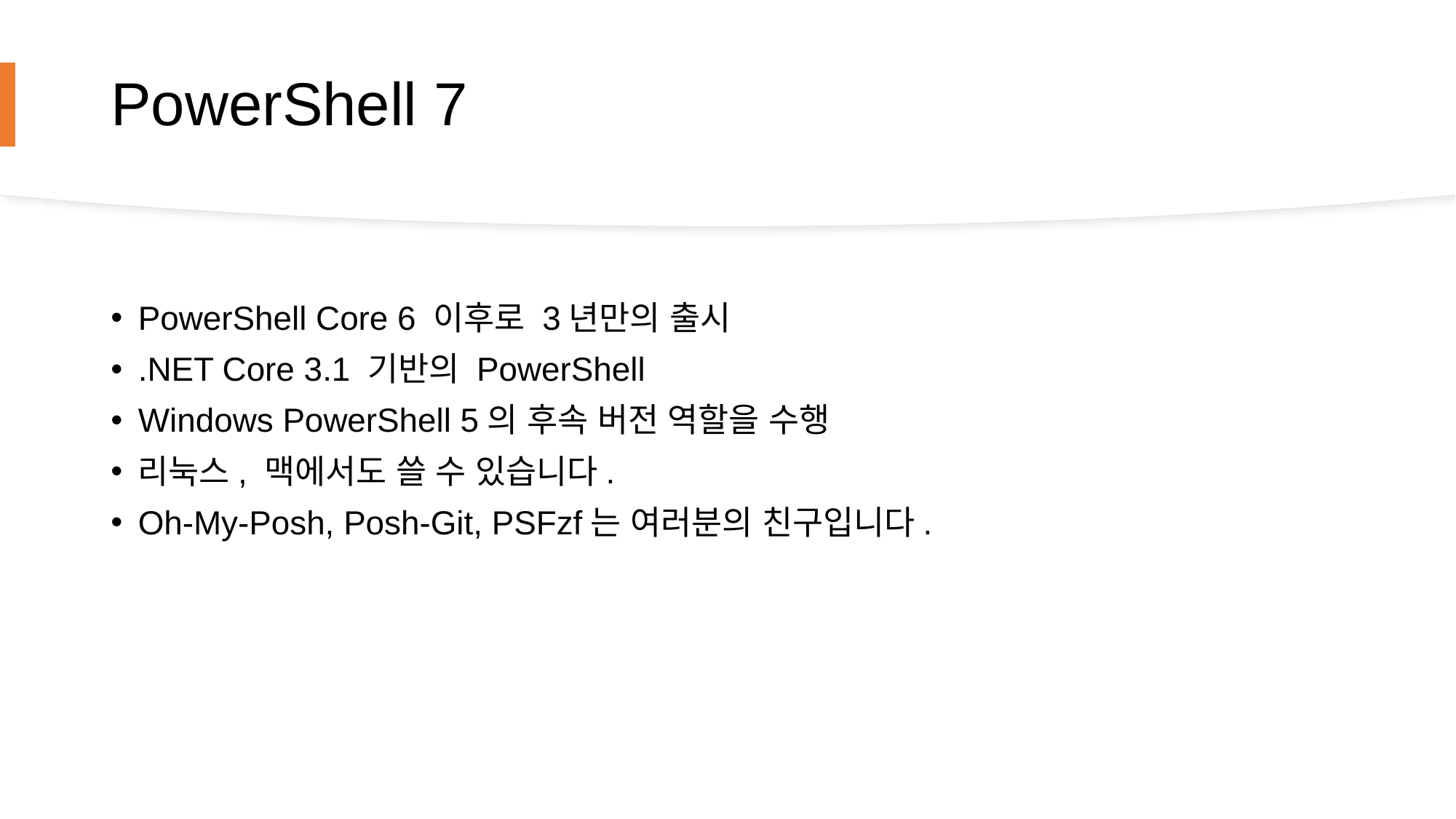

# PowerShell 7

PowerShell Core 6 이후로 3년만의 출시
.NET Core 3.1 기반의 PowerShell
Windows PowerShell 5의 후속 버전 역할을 수행
리눅스, 맥에서도 쓸 수 있습니다.
Oh-My-Posh, Posh-Git, PSFzf는 여러분의 친구입니다.